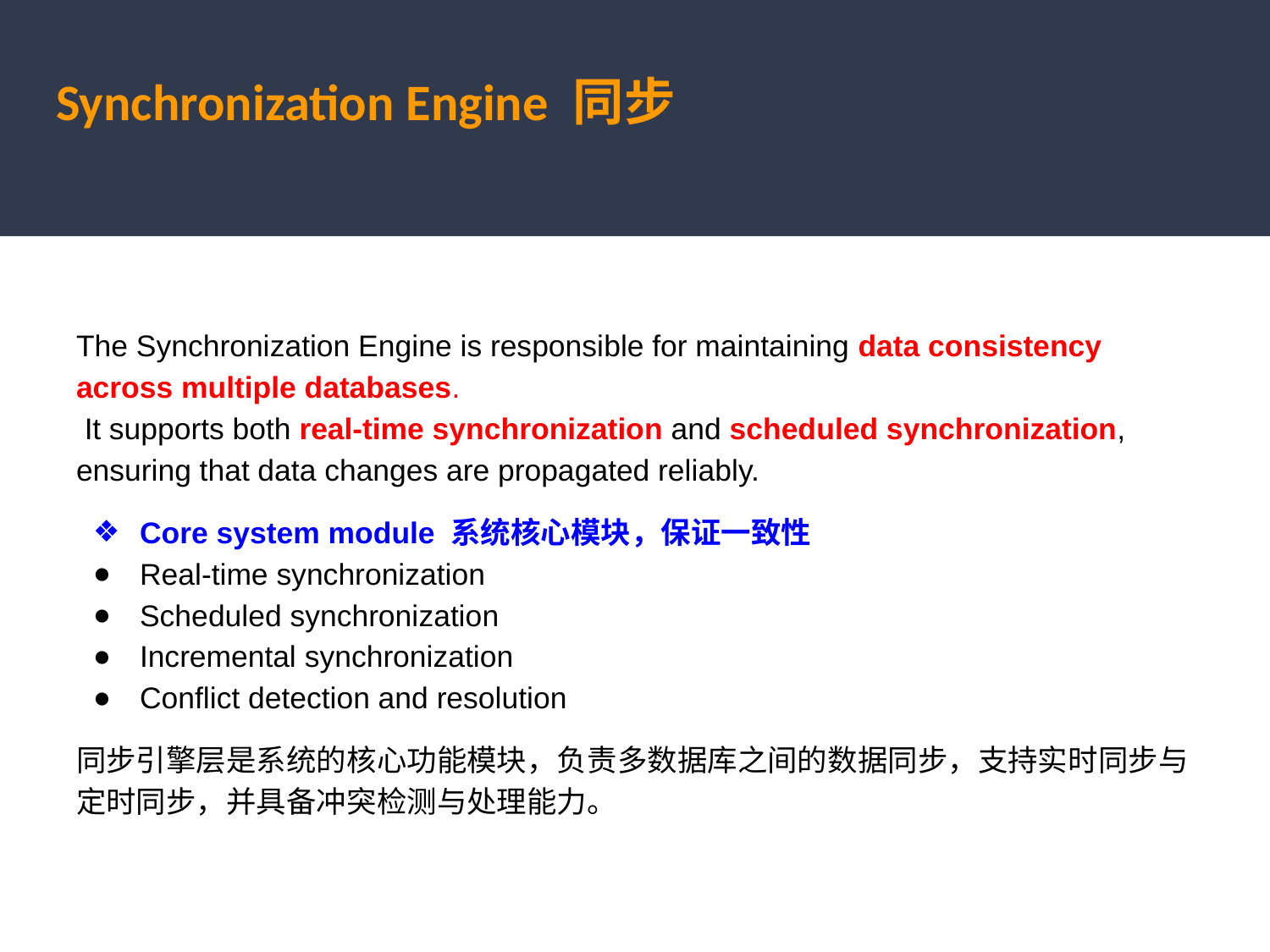

# Synchronization Engine 同步引擎

The Synchronization Engine is responsible for maintaining data consistency across multiple databases.
 It supports both real-time synchronization and scheduled synchronization, ensuring that data changes are propagated reliably.
Core system module 系统核心模块，保证一致性
Real-time synchronization
Scheduled synchronization
Incremental synchronization
Conflict detection and resolution
同步引擎层是系统的核心功能模块，负责多数据库之间的数据同步，支持实时同步与定时同步，并具备冲突检测与处理能力。